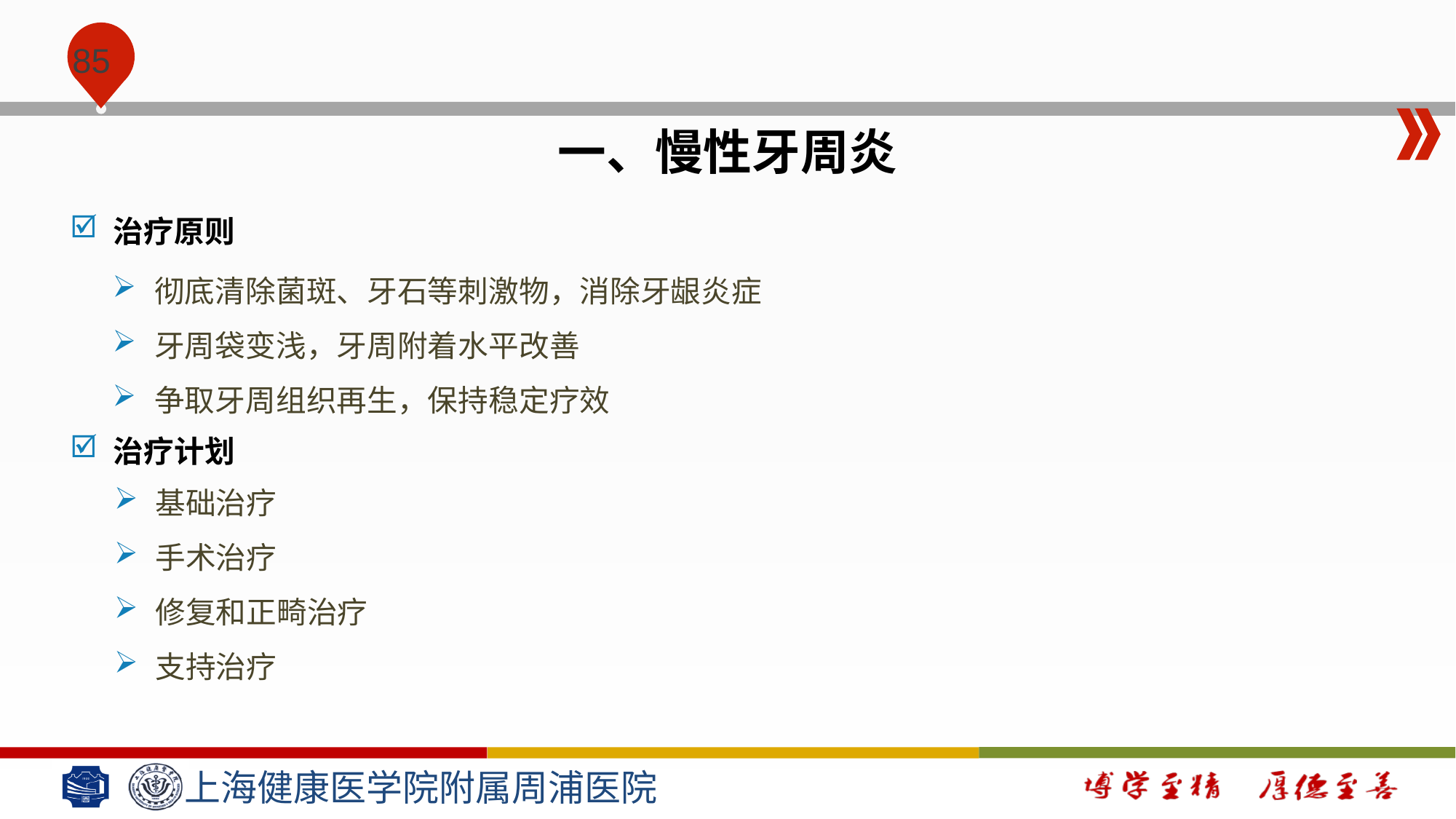

#
一、慢性牙周炎
治疗原则
彻底清除菌斑、牙石等刺激物，消除牙龈炎症
牙周袋变浅，牙周附着水平改善
争取牙周组织再生，保持稳定疗效
治疗计划
基础治疗
手术治疗
修复和正畸治疗
支持治疗